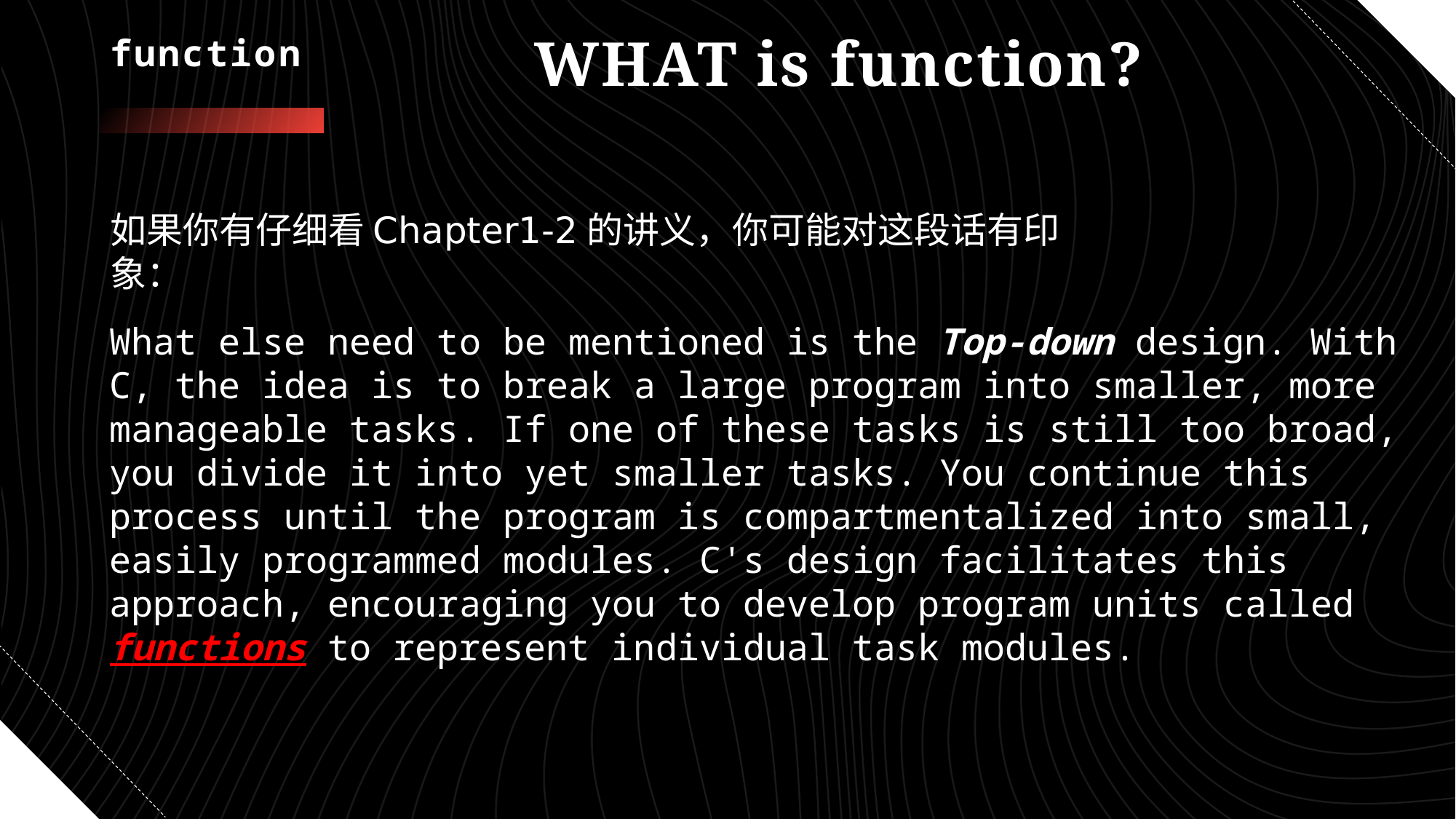

# function
WHAT is function?
如果你有仔细看Chapter1-2的讲义，你可能对这段话有印象：
What else need to be mentioned is the Top-down design. With C, the idea is to break a large program into smaller, more manageable tasks. If one of these tasks is still too broad, you divide it into yet smaller tasks. You continue this process until the program is compartmentalized into small, easily programmed modules. C's design facilitates this approach, encouraging you to develop program units called functions to represent individual task modules.